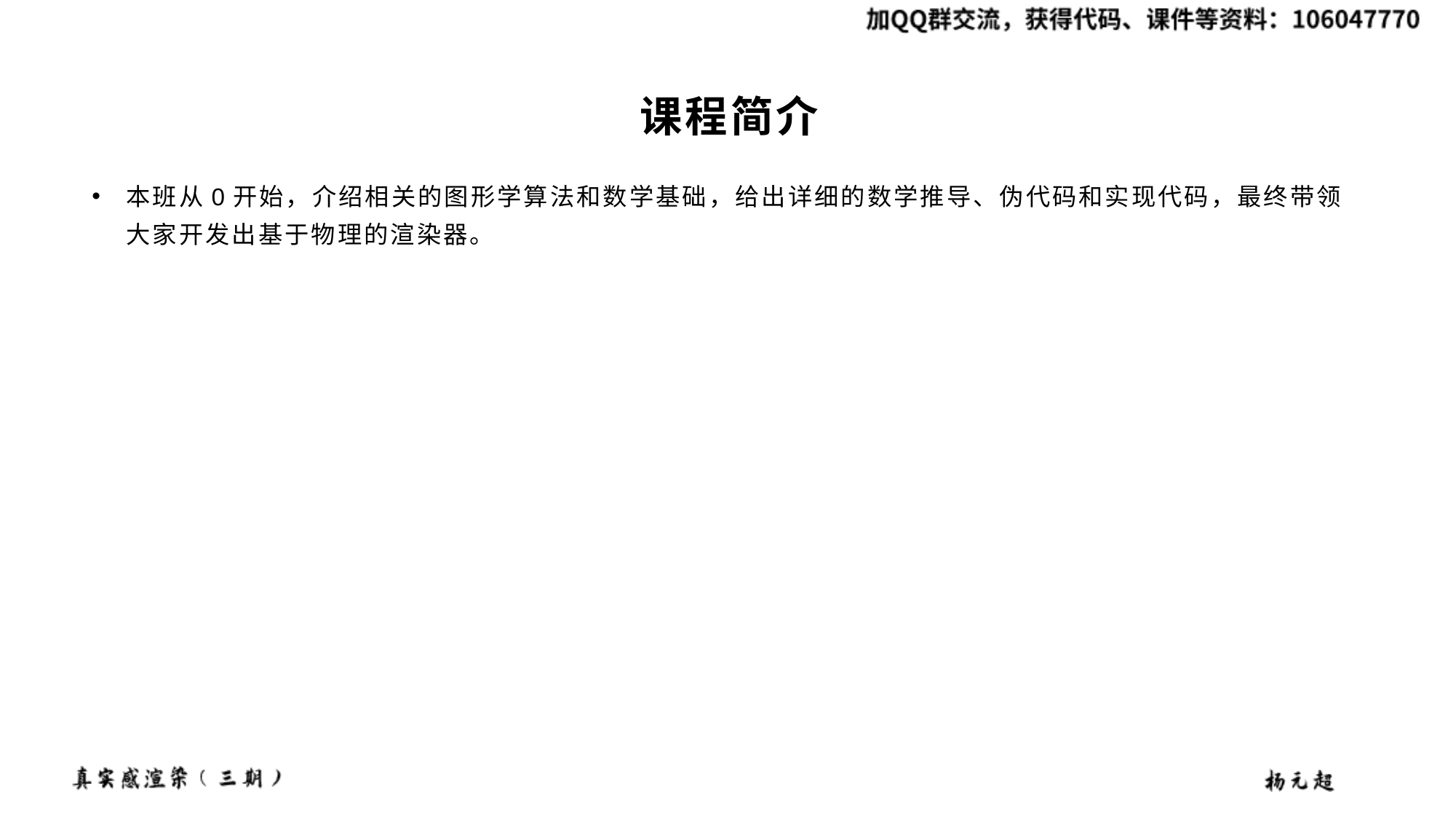

# 课程简介
本班从0开始，介绍相关的图形学算法和数学基础，给出详细的数学推导、伪代码和实现代码，最终带领大家开发出基于物理的渲染器。